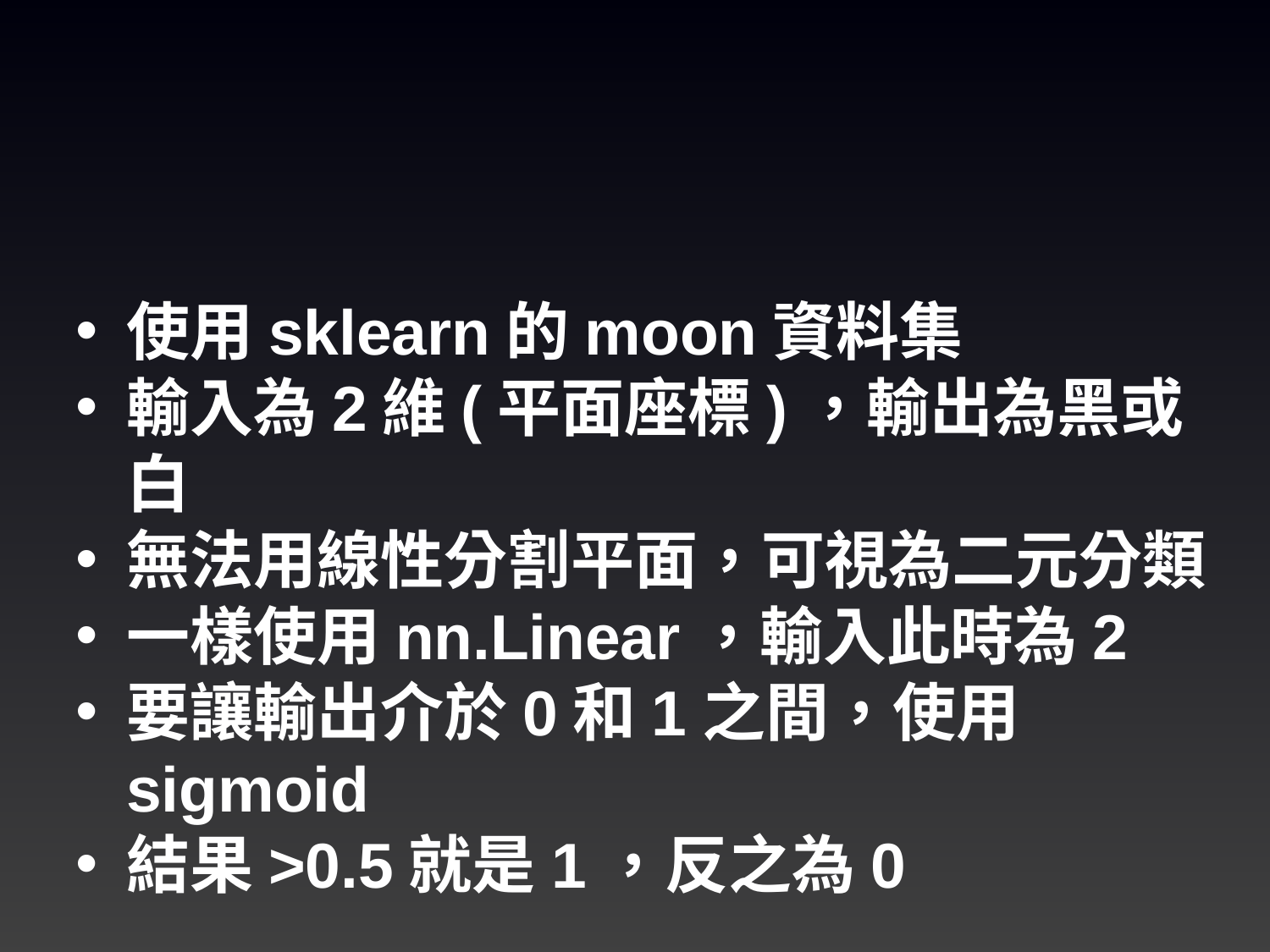

使用sklearn的moon資料集
輸入為2維(平面座標)，輸出為黑或白
無法用線性分割平面，可視為二元分類
一樣使用nn.Linear，輸入此時為2
要讓輸出介於0和1之間，使用sigmoid
結果>0.5就是1，反之為0